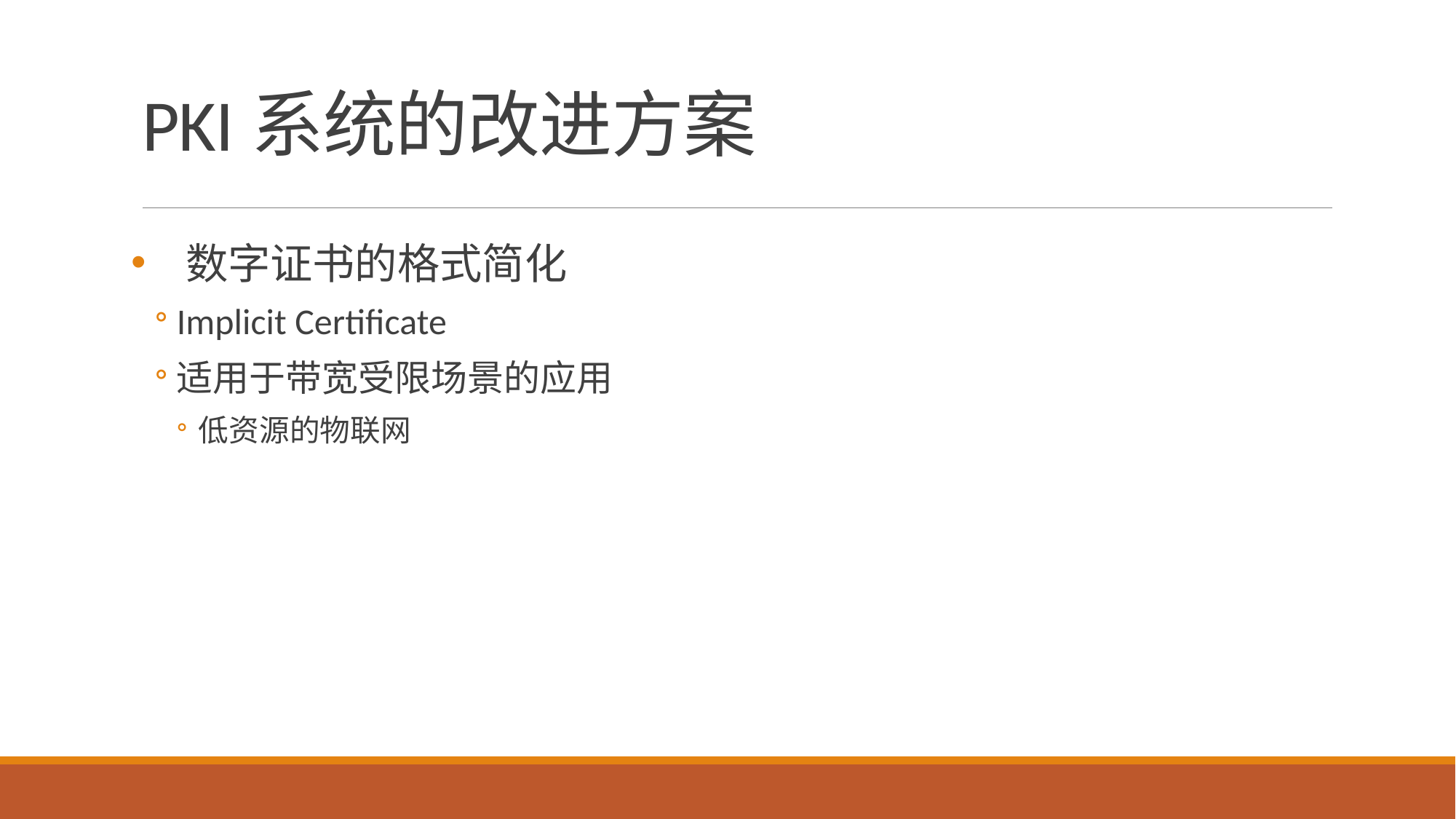

# PKI系统的改进方案
数字证书的格式简化
Implicit Certificate
适用于带宽受限场景的应用
低资源的物联网